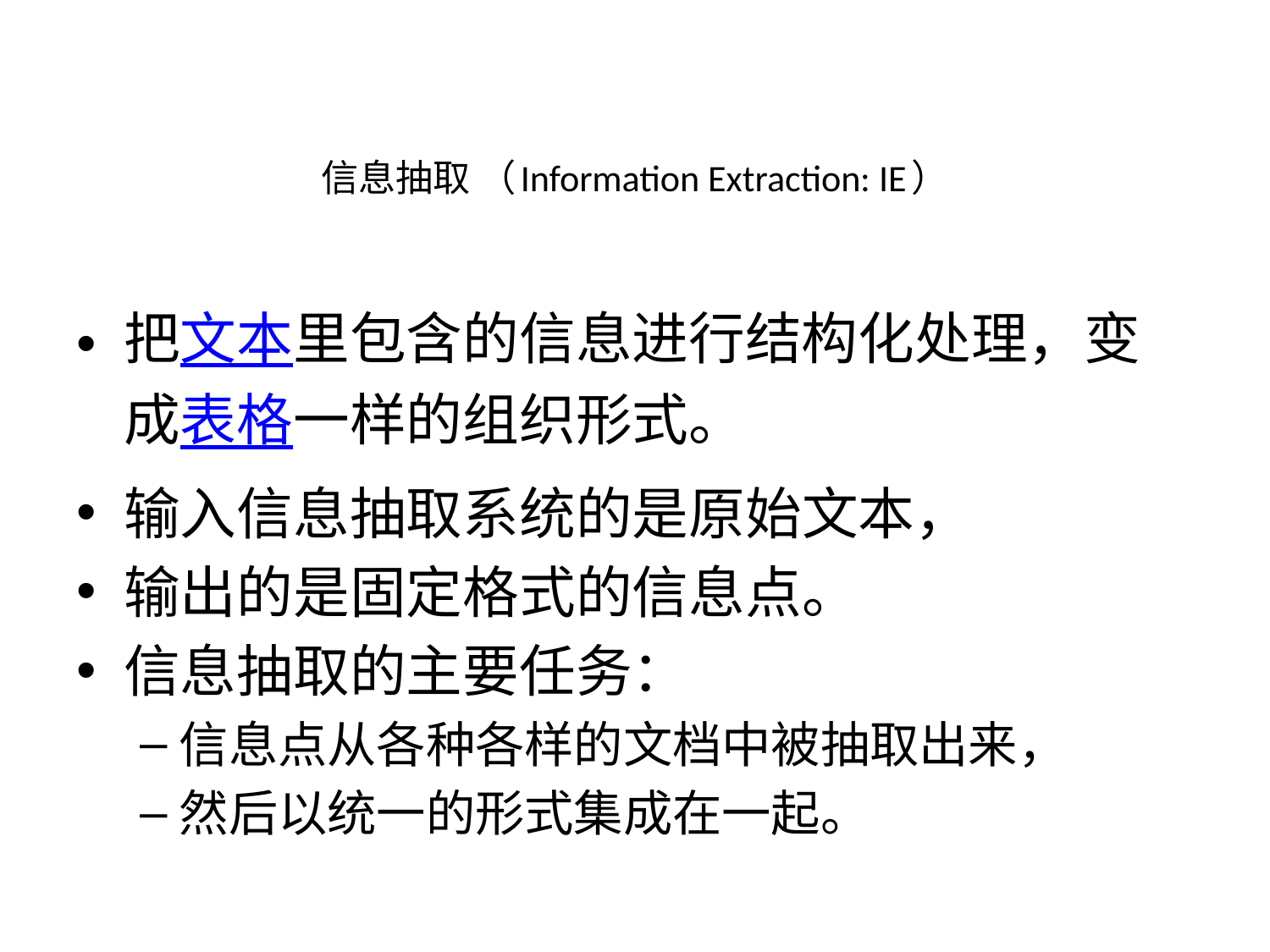

# 信息抽取 （Information Extraction: IE）
把文本里包含的信息进行结构化处理，变成表格一样的组织形式。
输入信息抽取系统的是原始文本，
输出的是固定格式的信息点。
信息抽取的主要任务：
信息点从各种各样的文档中被抽取出来，
然后以统一的形式集成在一起。